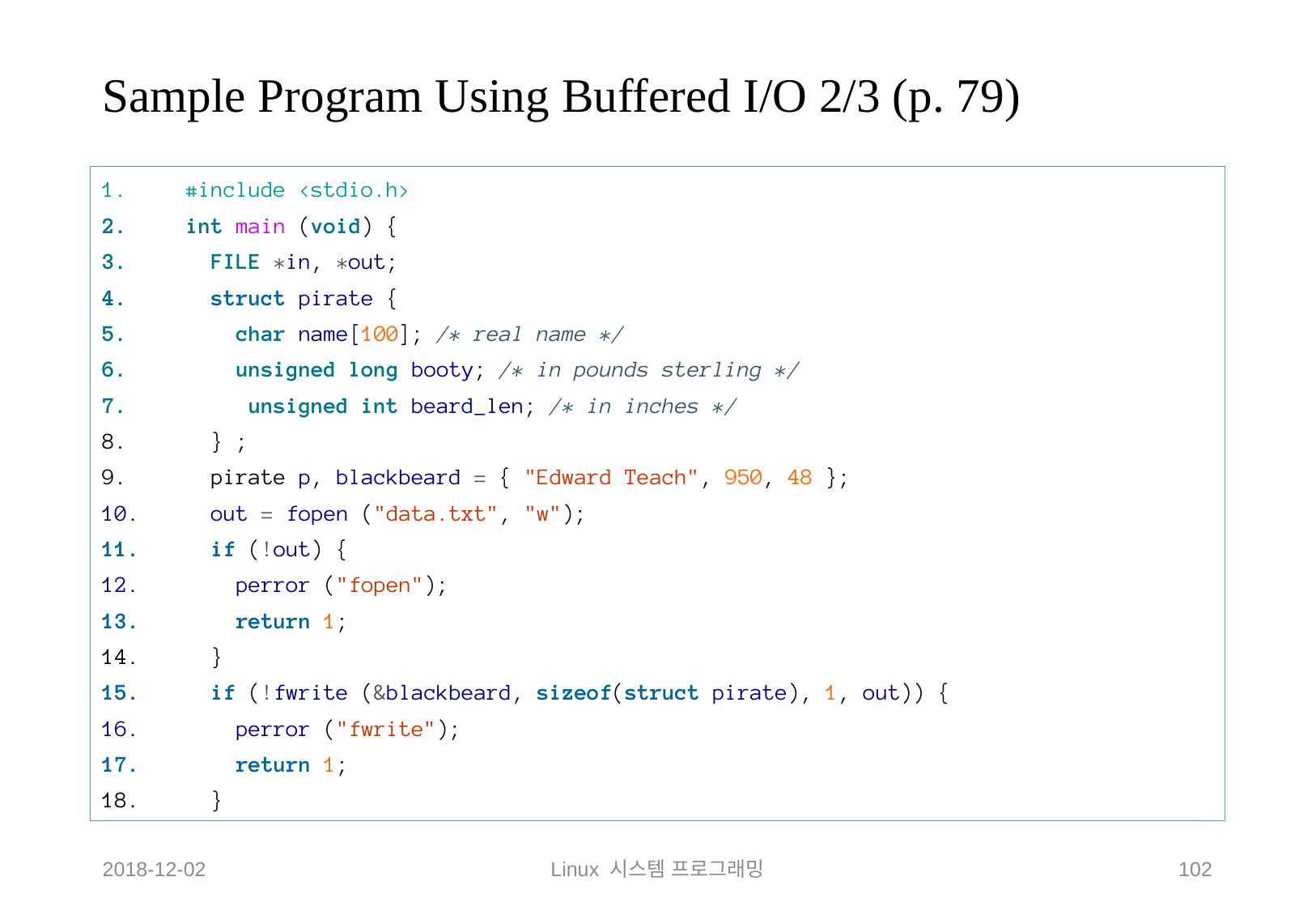

# Sample Program Using Buffered I/O 2/3 (p. 79)
#include <stdio.h>
int main (void) {
  FILE *in, *out;
  struct pirate {
    char name[100]; /* real name */
    unsigned long booty; /* in pounds sterling */
     unsigned int beard_len; /* in inches */
  } ;
  pirate p, blackbeard = { "Edward Teach", 950, 48 };
  out = fopen ("data.txt", "w");
  if (!out) {
    perror ("fopen");
    return 1;
  }
  if (!fwrite (&blackbeard, sizeof(struct pirate), 1, out)) {
    perror ("fwrite");
    return 1;
  }
2018-12-02
Linux 시스템 프로그래밍
102